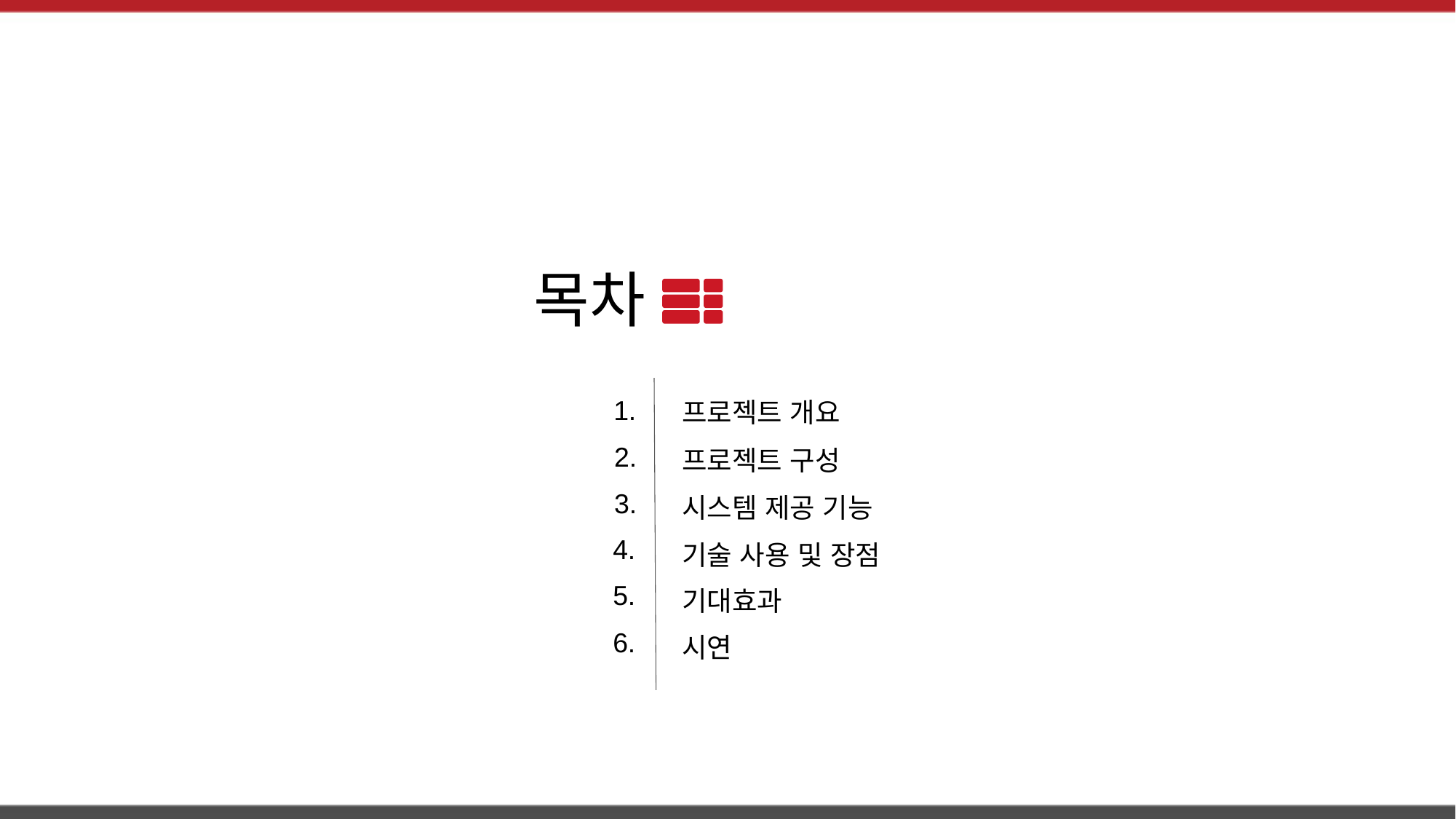

목차

1.
프로젝트 개요
2.
프로젝트 구성
3.
시스템 제공 기능
4.
기술 사용 및 장점
5.
기대효과
6.
시연